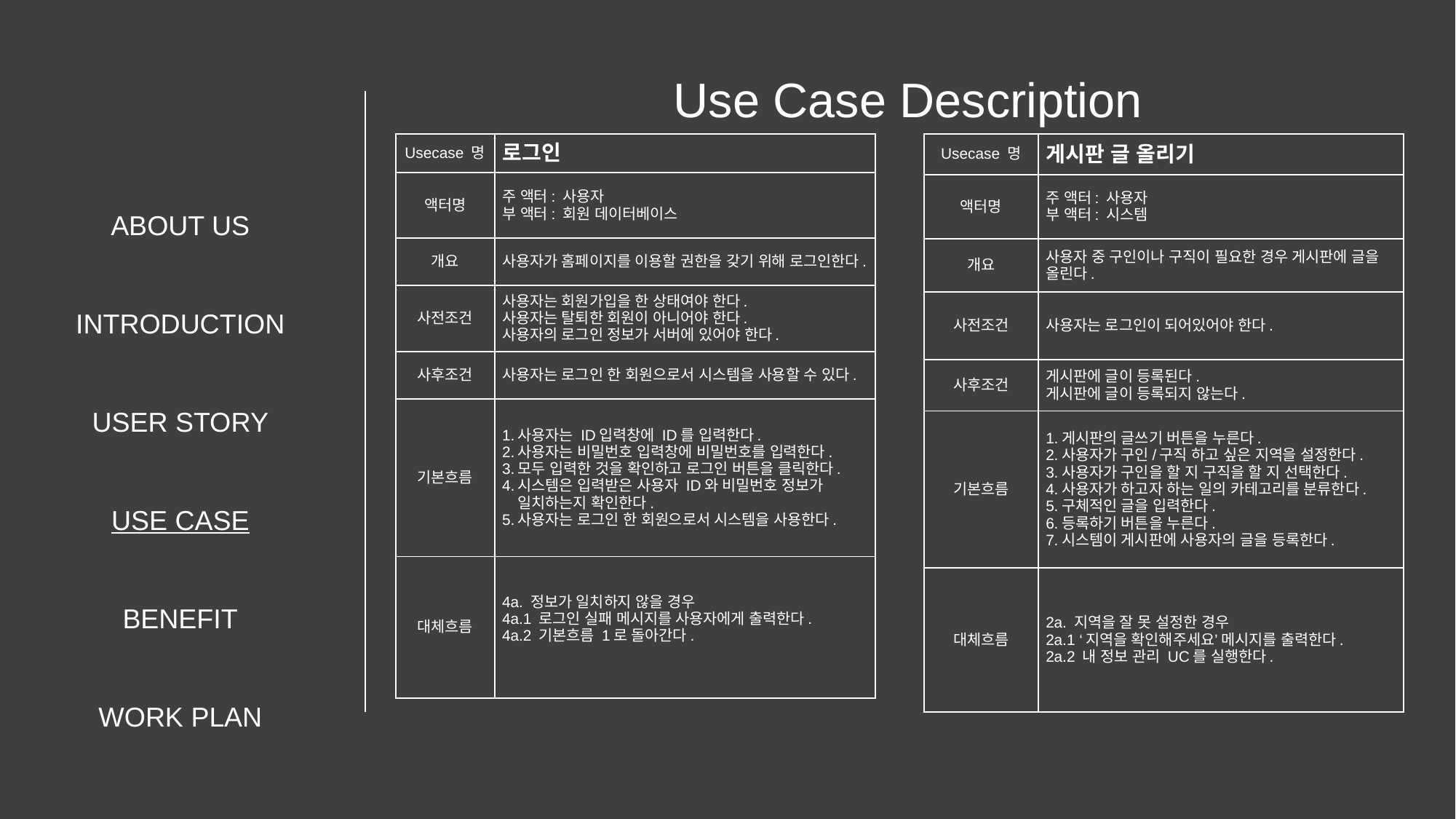

Use Case Description
| Usecase 명 | 로그인 |
| --- | --- |
| 액터명 | 주 액터: 사용자 부 액터: 회원 데이터베이스 |
| 개요 | 사용자가 홈페이지를 이용할 권한을 갖기 위해 로그인한다. |
| 사전조건 | 사용자는 회원가입을 한 상태여야 한다. 사용자는 탈퇴한 회원이 아니어야 한다. 사용자의 로그인 정보가 서버에 있어야 한다. |
| 사후조건 | 사용자는 로그인 한 회원으로서 시스템을 사용할 수 있다. |
| 기본흐름 | 1.사용자는 ID입력창에 ID를 입력한다. 2.사용자는 비밀번호 입력창에 비밀번호를 입력한다. 3.모두 입력한 것을 확인하고 로그인 버튼을 클릭한다. 4.시스템은 입력받은 사용자 ID와 비밀번호 정보가 일치하는지 확인한다. 5.사용자는 로그인 한 회원으로서 시스템을 사용한다. |
| 대체흐름 | 4a. 정보가 일치하지 않을 경우 4a.1 로그인 실패 메시지를 사용자에게 출력한다. 4a.2 기본흐름 1로 돌아간다. |
| Usecase 명 | 게시판 글 올리기 |
| --- | --- |
| 액터명 | 주 액터: 사용자 부 액터: 시스템 |
| 개요 | 사용자 중 구인이나 구직이 필요한 경우 게시판에 글을 올린다. |
| 사전조건 | 사용자는 로그인이 되어있어야 한다. |
| 사후조건 | 게시판에 글이 등록된다. 게시판에 글이 등록되지 않는다. |
| 기본흐름 | 1.게시판의 글쓰기 버튼을 누른다. 2.사용자가 구인/구직 하고 싶은 지역을 설정한다. 3.사용자가 구인을 할 지 구직을 할 지 선택한다. 4.사용자가 하고자 하는 일의 카테고리를 분류한다. 5.구체적인 글을 입력한다. 6.등록하기 버튼을 누른다. 7.시스템이 게시판에 사용자의 글을 등록한다. |
| 대체흐름 | 2a. 지역을 잘 못 설정한 경우 2a.1 ‘지역을 확인해주세요’ 메시지를 출력한다. 2a.2 내 정보 관리 UC를 실행한다. |
ABOUT US
INTRODUCTION
USER STORY
USE CASE
BENEFIT
WORK PLAN